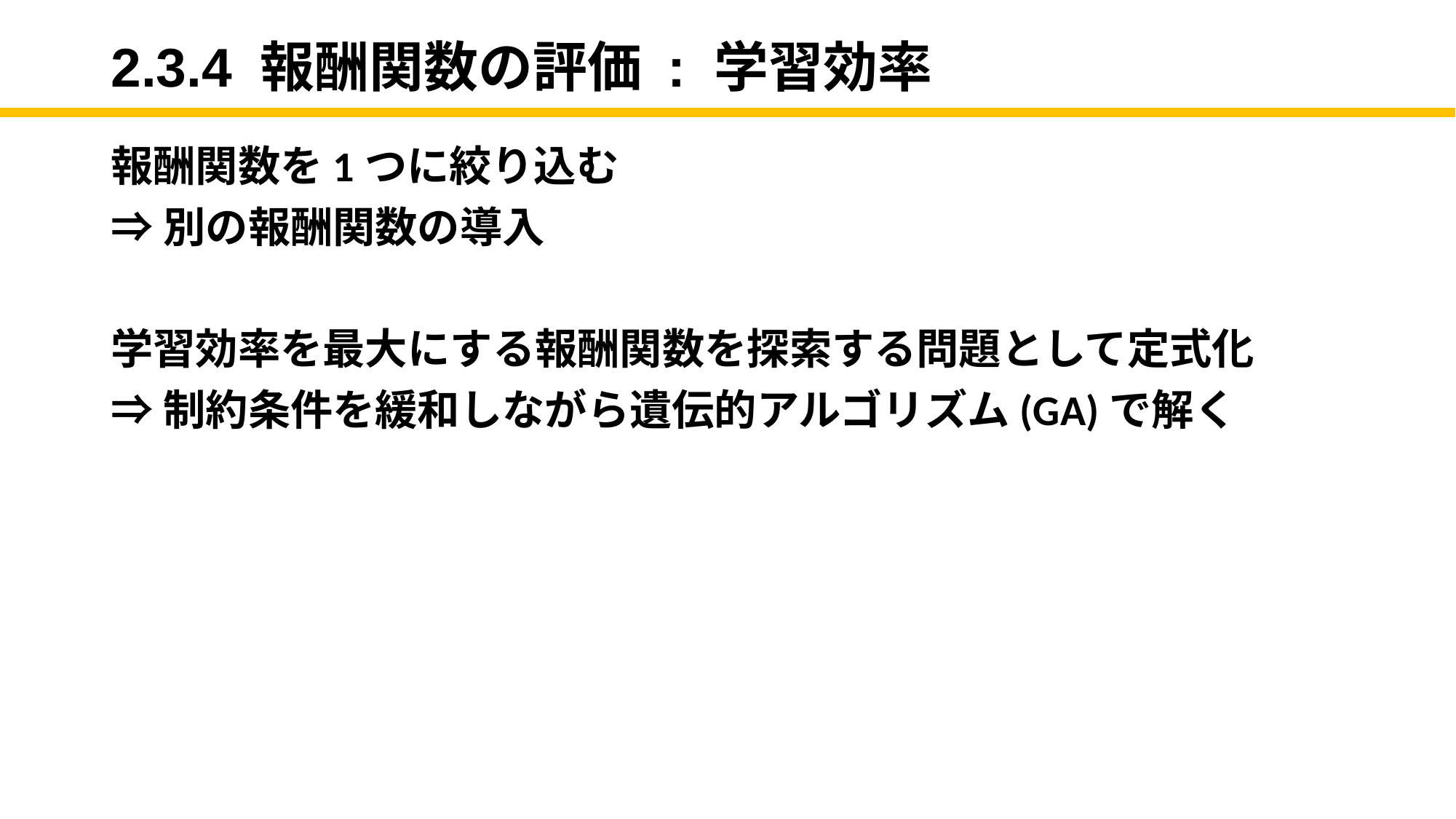

# 2.3.4 報酬関数の評価 : 学習効率
報酬関数を1つに絞り込む
⇒別の報酬関数の導入

学習効率を最大にする報酬関数を探索する問題として定式化
⇒制約条件を緩和しながら遺伝的アルゴリズム(GA)で解く